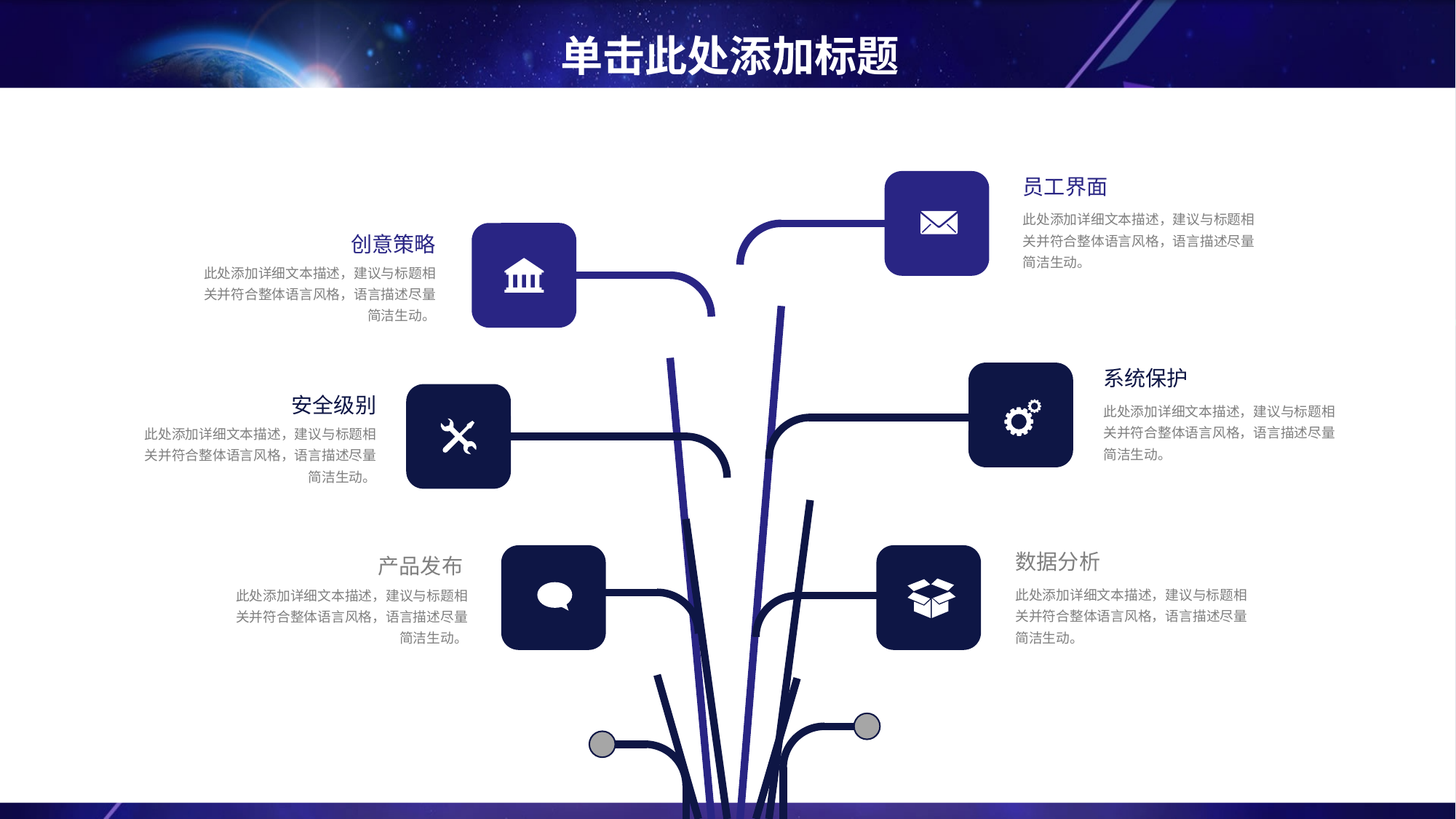

# 单击此处添加标题

员工界面
此处添加详细文本描述，建议与标题相关并符合整体语言风格，语言描述尽量简洁生动。

创意策略

此处添加详细文本描述，建议与标题相关并符合整体语言风格，语言描述尽量简洁生动。

系统保护

安全级别
此处添加详细文本描述，建议与标题相关并符合整体语言风格，语言描述尽量简洁生动。

此处添加详细文本描述，建议与标题相关并符合整体语言风格，语言描述尽量简洁生动。

数据分析
产品发布

此处添加详细文本描述，建议与标题相关并符合整体语言风格，语言描述尽量简洁生动。

此处添加详细文本描述，建议与标题相关并符合整体语言风格，语言描述尽量简洁生动。